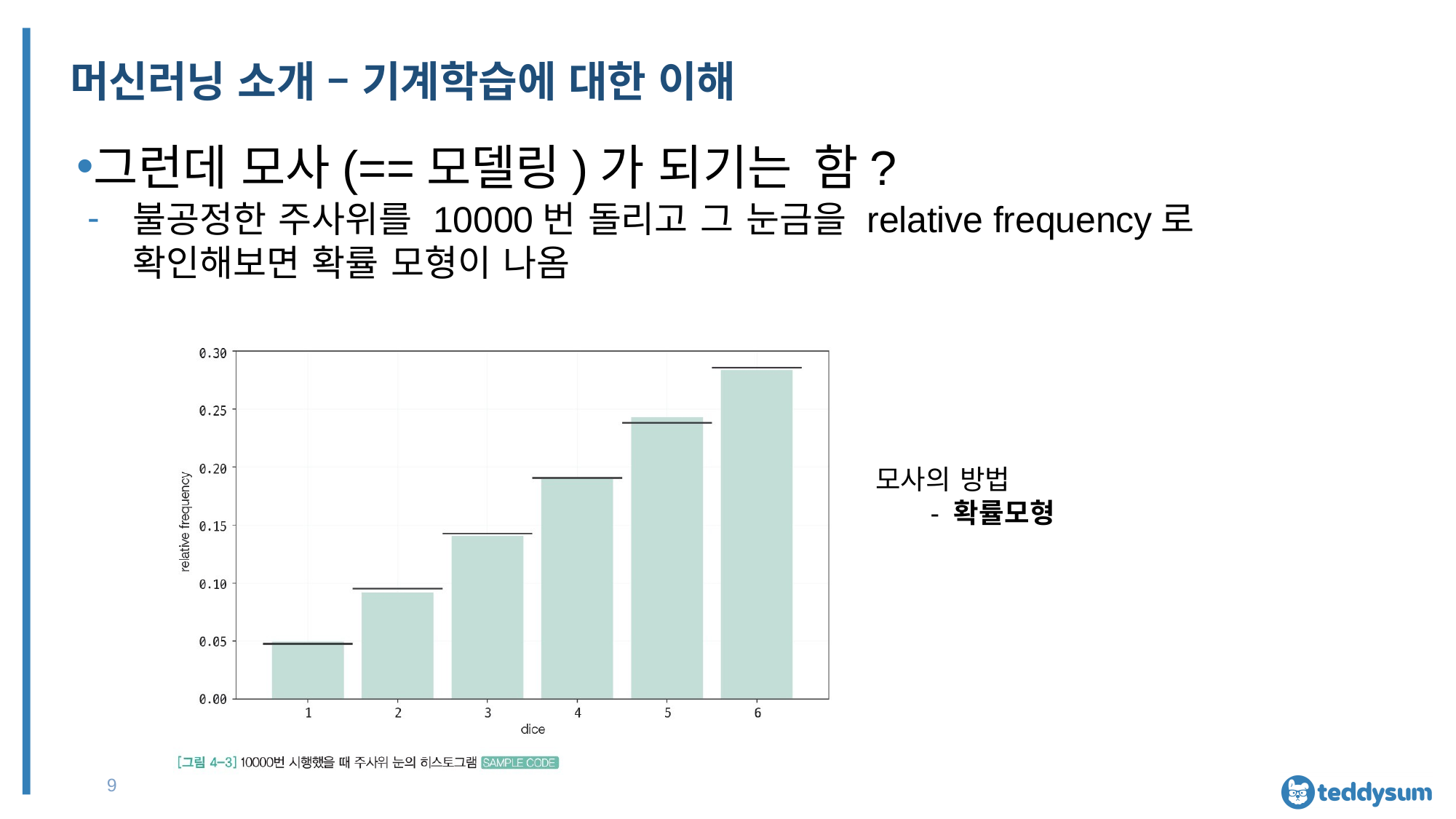

# 머신러닝 소개 – 기계학습에 대한 이해
그런데 모사(==모델링)가 되기는 함?
불공정한 주사위를 10000번 돌리고 그 눈금을 relative frequency로 확인해보면 확률 모형이 나옴

모사의 방법
- 확률모형
9